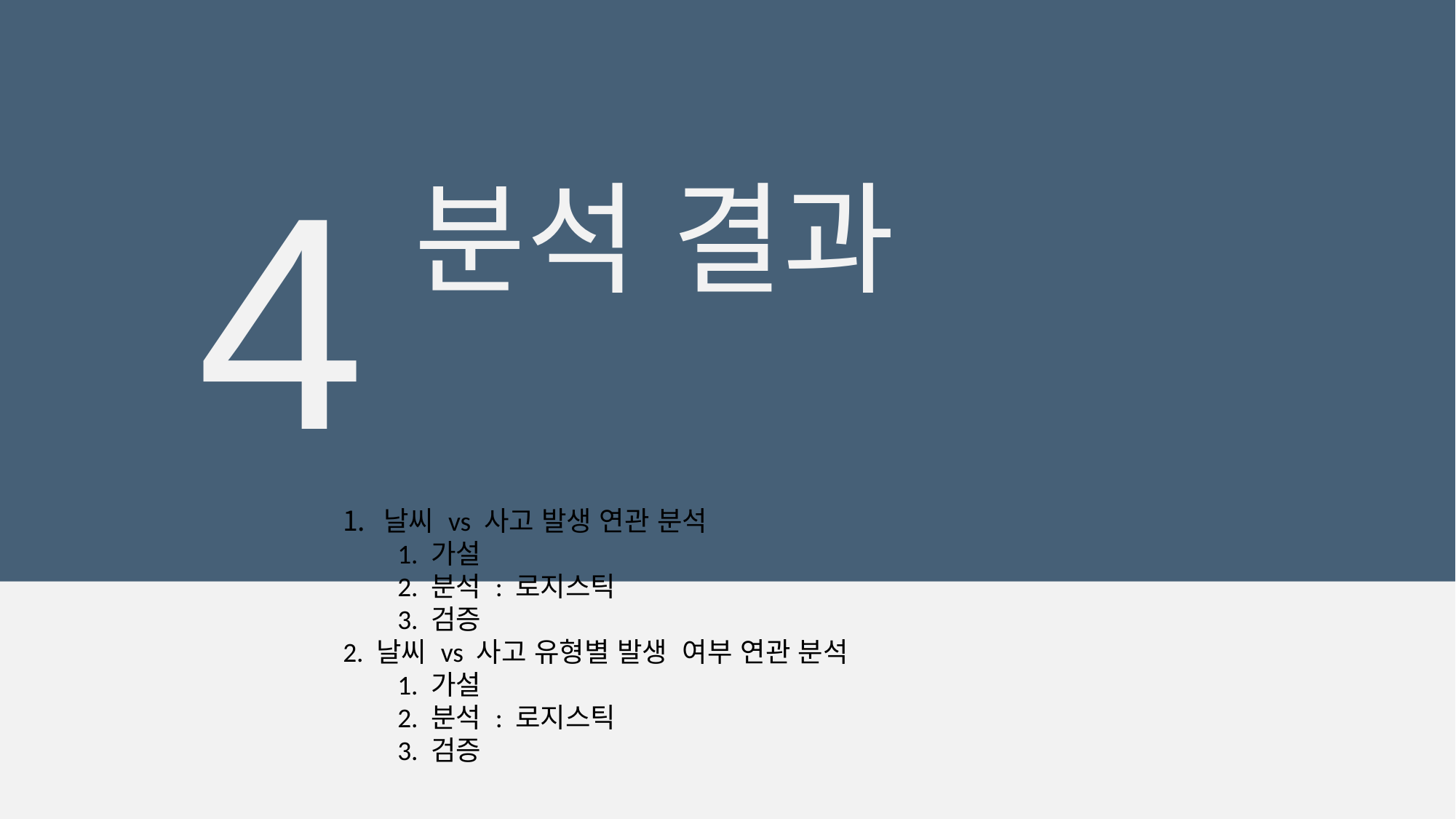

4
분석 결과
날씨 vs 사고 발생 연관 분석
1. 가설
2. 분석 : 로지스틱
3. 검증
2. 날씨 vs 사고 유형별 발생  여부 연관 분석
1. 가설
2. 분석 : 로지스틱
3. 검증